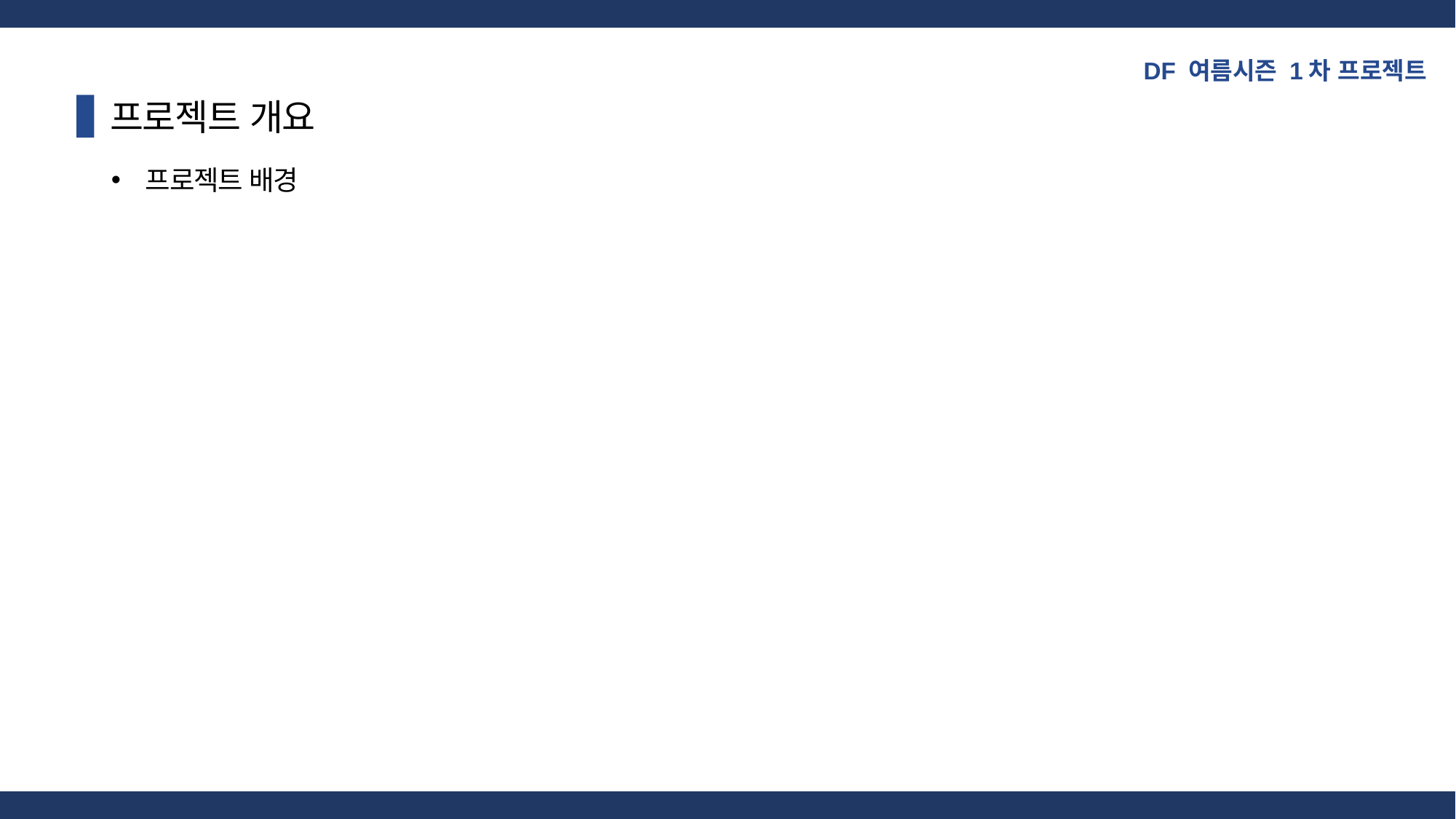

DF 여름시즌 1차 프로젝트
프로젝트 개요

프로젝트 배경